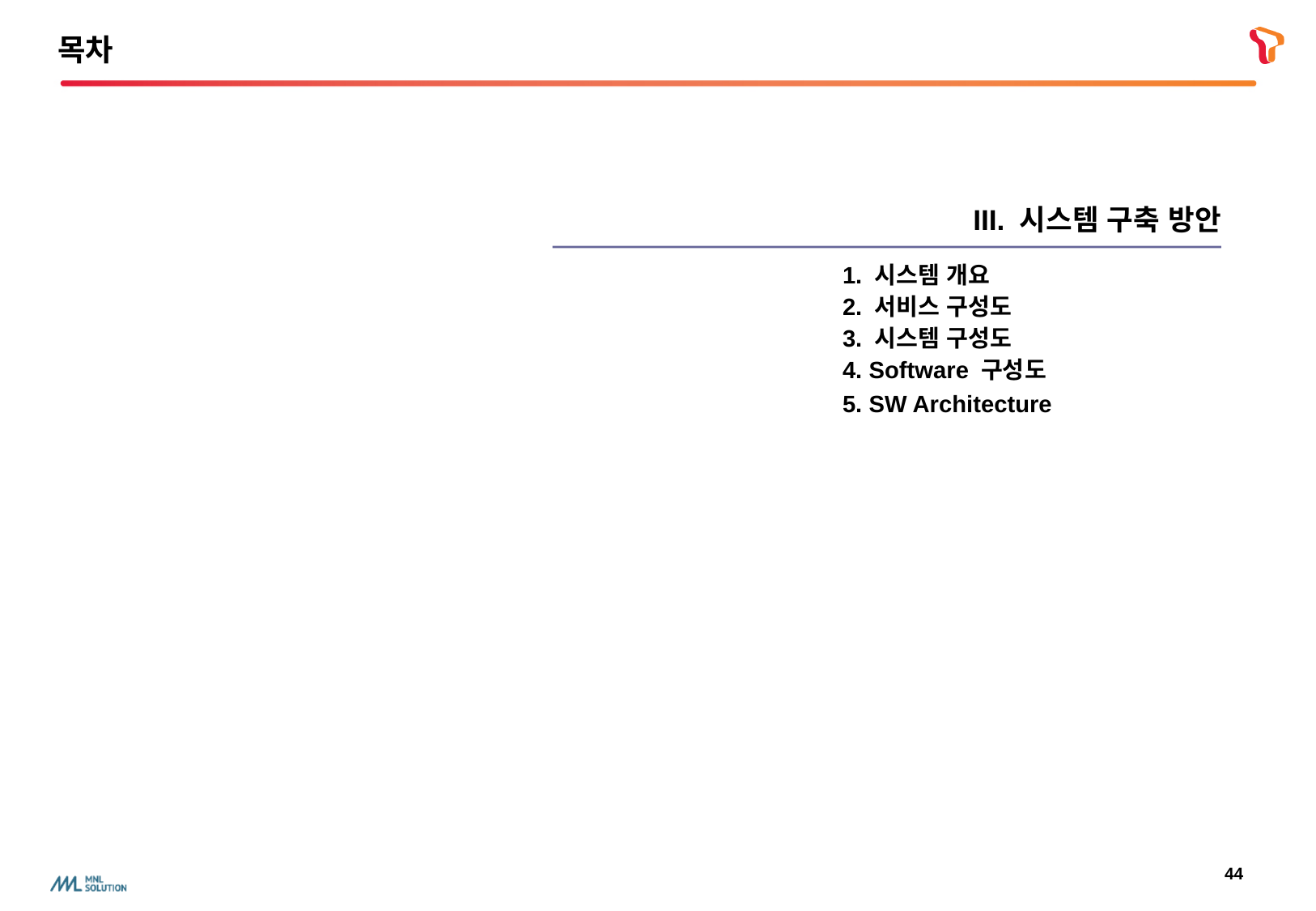

목차
III. 시스템 구축 방안

| 1. 시스템 개요 2. 서비스 구성도 3. 시스템 구성도 4. Software 구성도 5. SW Architecture |
| --- |